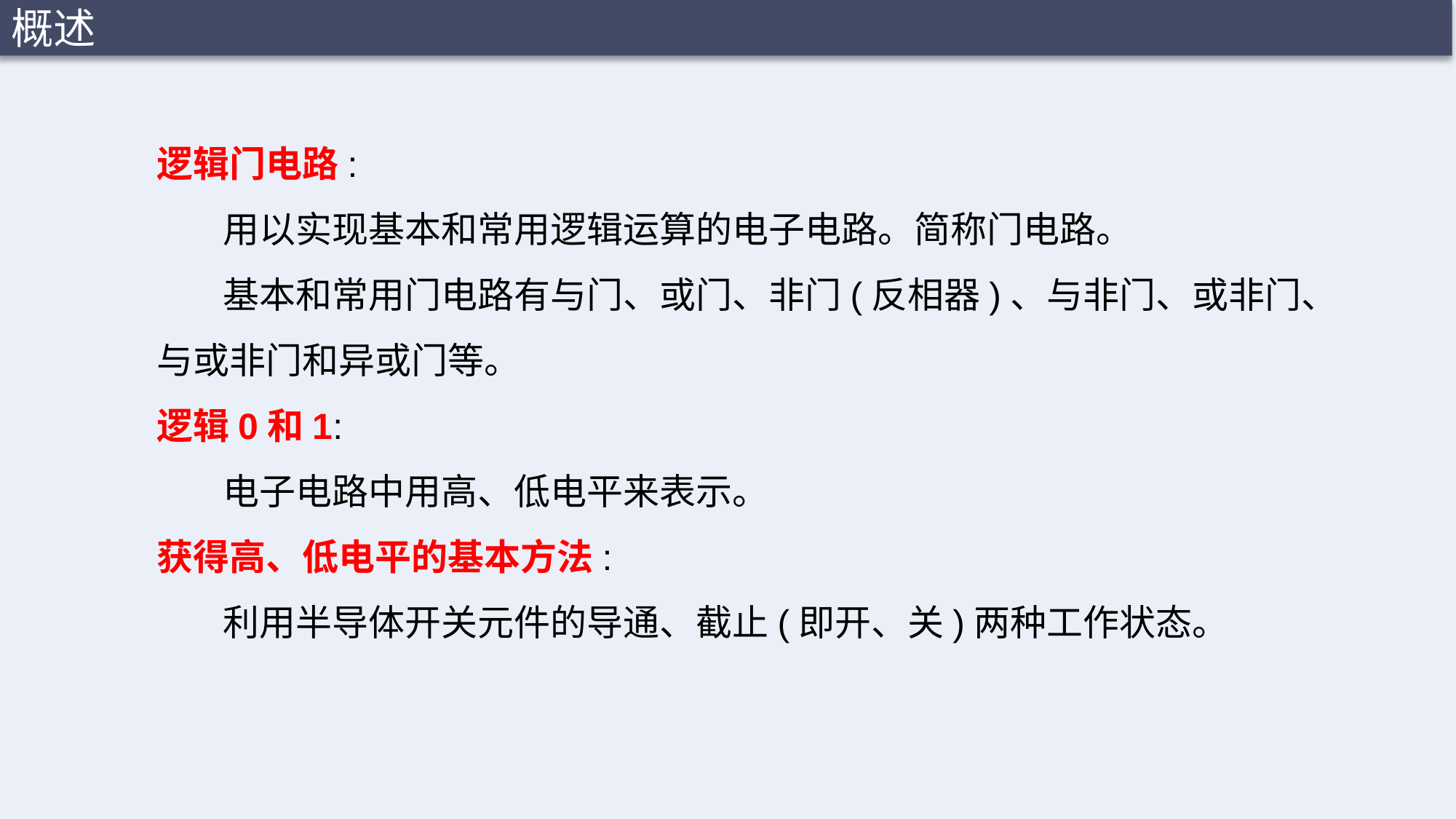

概述
逻辑门电路:
       用以实现基本和常用逻辑运算的电子电路。简称门电路。
       基本和常用门电路有与门、或门、非门(反相器)、与非门、或非门、与或非门和异或门等。
逻辑0和1:
       电子电路中用高、低电平来表示。
获得高、低电平的基本方法:
       利用半导体开关元件的导通、截止(即开、关)两种工作状态。